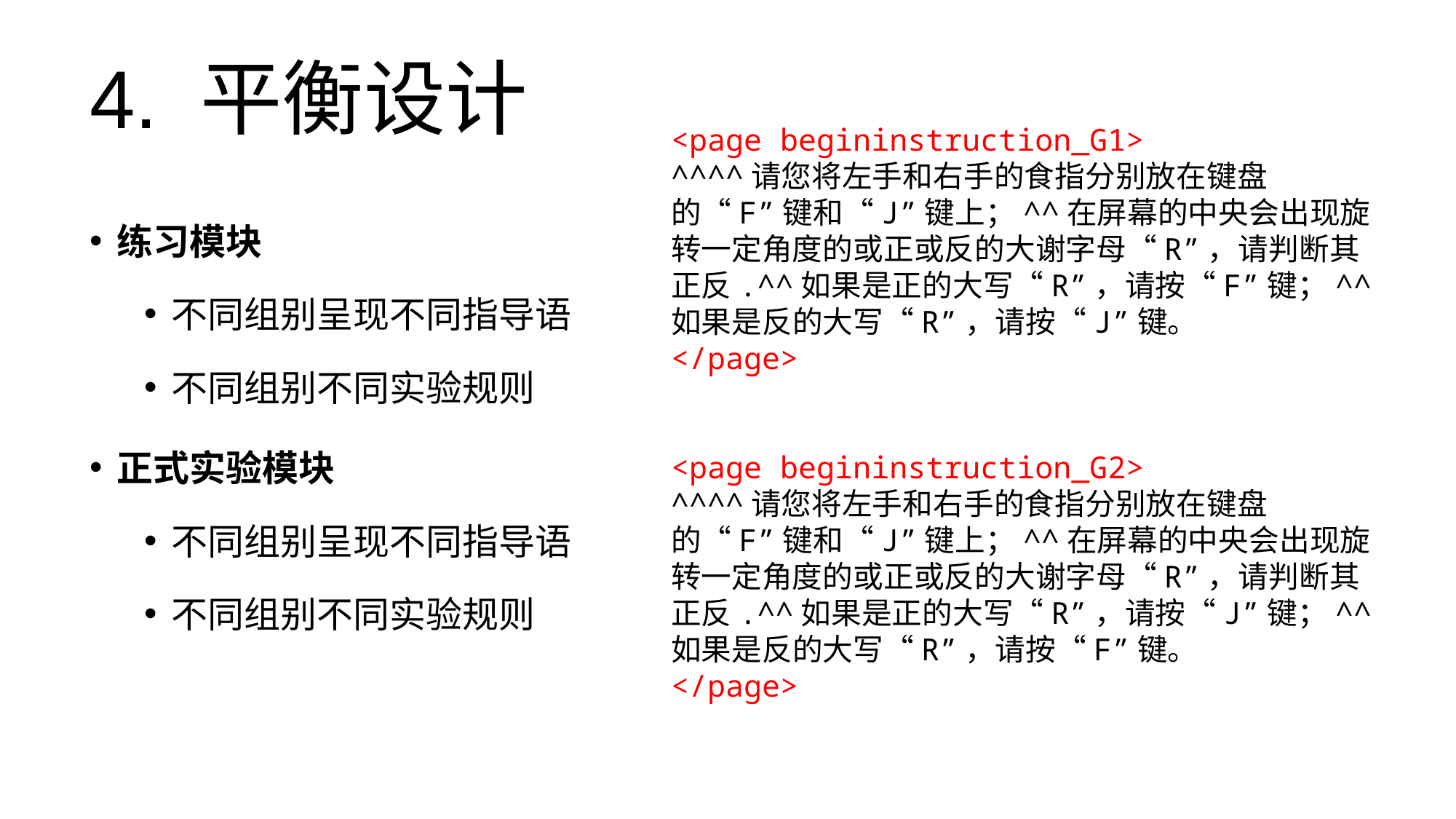

# 4. 平衡设计
<page begininstruction_G1>
^^^^请您将左手和右手的食指分别放在键盘的“F”键和“J”键上；^^在屏幕的中央会出现旋转一定角度的或正或反的大谢字母“R”，请判断其正反.^^如果是正的大写“R”，请按“F”键；^^如果是反的大写“R”，请按“J”键。
</page>

<page begininstruction_G2>
^^^^请您将左手和右手的食指分别放在键盘的“F”键和“J”键上；^^在屏幕的中央会出现旋转一定角度的或正或反的大谢字母“R”，请判断其正反.^^如果是正的大写“R”，请按“J”键；^^如果是反的大写“R”，请按“F”键。
</page>
练习模块
不同组别呈现不同指导语
不同组别不同实验规则
正式实验模块
不同组别呈现不同指导语
不同组别不同实验规则